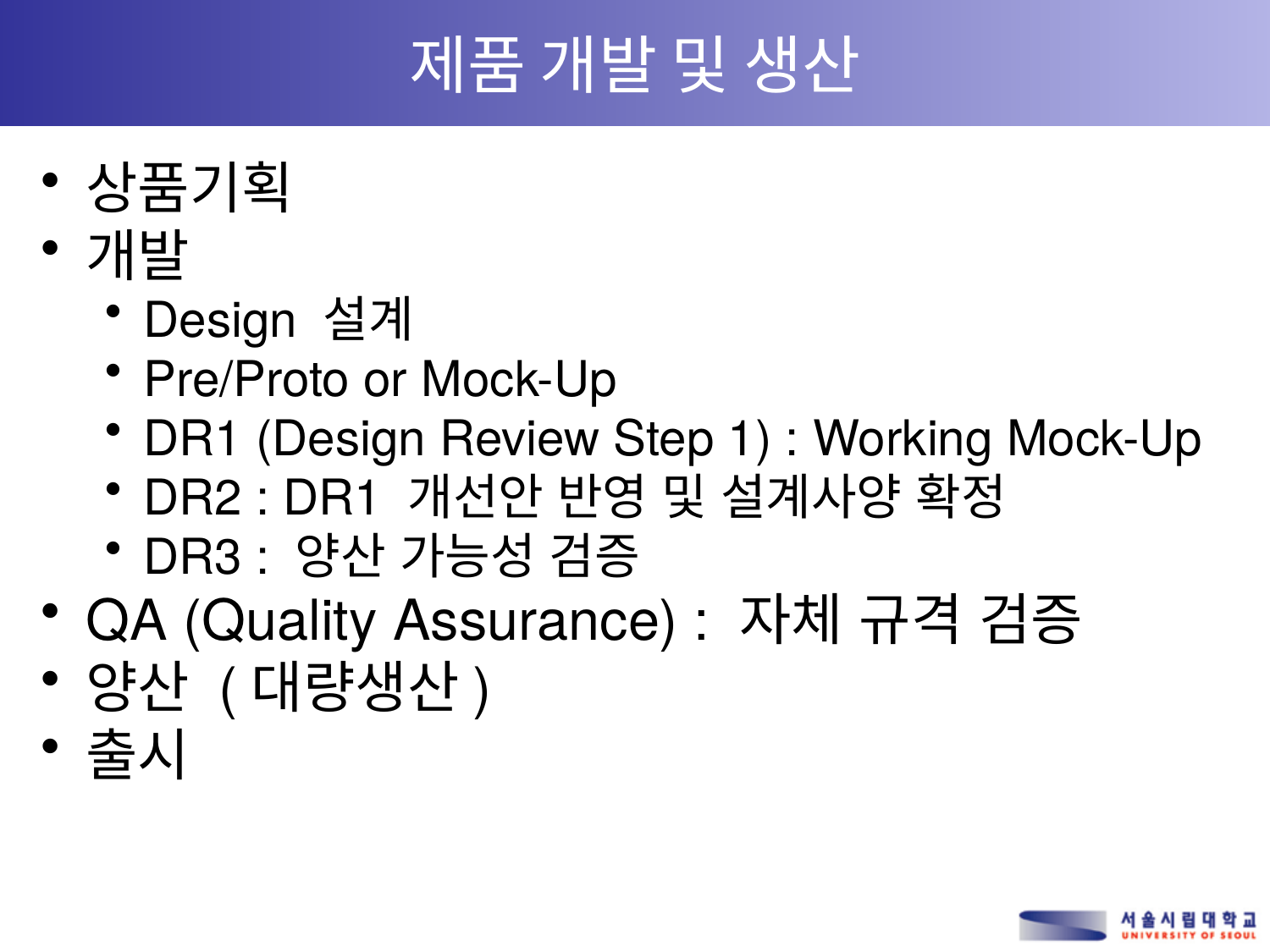

# 제품 개발 및 생산
상품기획
개발
Design 설계
Pre/Proto or Mock-Up
DR1 (Design Review Step 1) : Working Mock-Up
DR2 : DR1 개선안 반영 및 설계사양 확정
DR3 : 양산 가능성 검증
QA (Quality Assurance) : 자체 규격 검증
양산 (대량생산)
출시